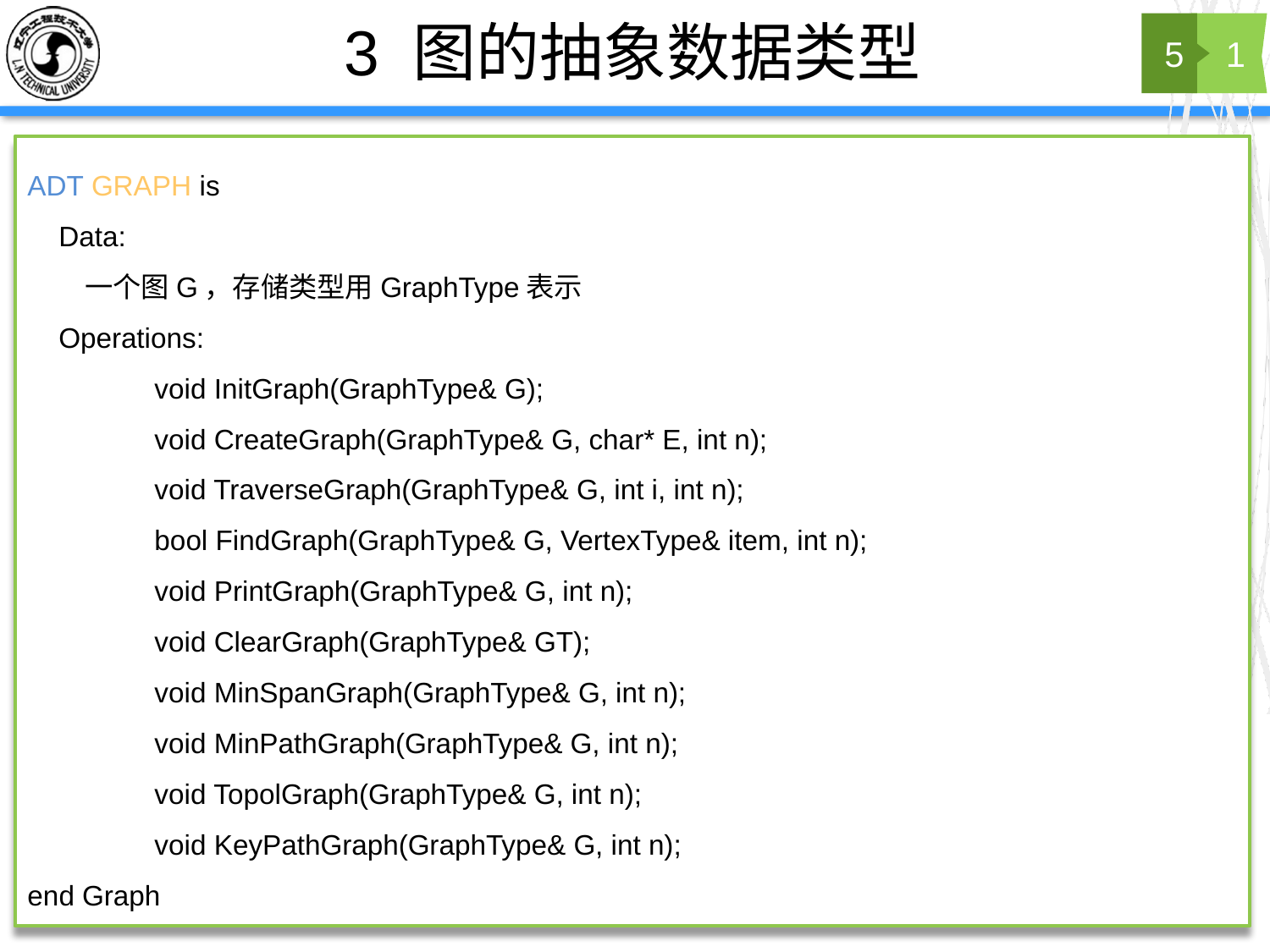

# 3 图的抽象数据类型
5
1
ADT GRAPH is
    Data:
        一个图G，存储类型用GraphType表示
    Operations:
void InitGraph(GraphType& G);
void CreateGraph(GraphType& G, char* E, int n);
void TraverseGraph(GraphType& G, int i, int n);
bool FindGraph(GraphType& G, VertexType& item, int n);
void PrintGraph(GraphType& G, int n);
void ClearGraph(GraphType& GT);
void MinSpanGraph(GraphType& G, int n);
void MinPathGraph(GraphType& G, int n);
void TopolGraph(GraphType& G, int n);
void KeyPathGraph(GraphType& G, int n);
end Graph